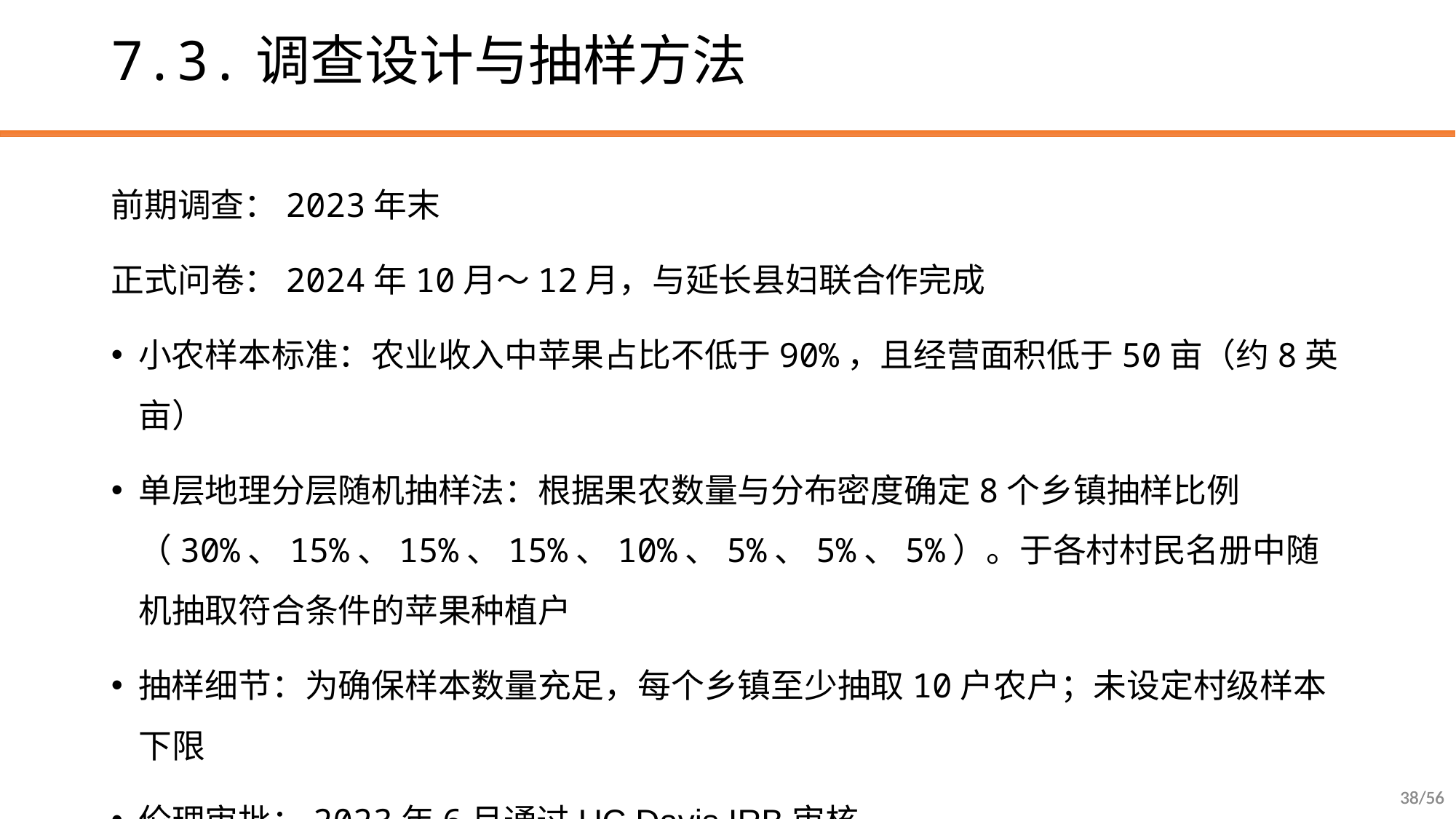

# 7.3.调查设计与抽样方法
前期调查：2023年末
正式问卷：2024年10月～12月，与延长县妇联合作完成
小农样本标准：农业收入中苹果占比不低于90%，且经营面积低于50亩（约8英亩）
单层地理分层随机抽样法：根据果农数量与分布密度确定8个乡镇抽样比例（30%、15%、15%、15%、10%、5%、5%、5%）。于各村村民名册中随机抽取符合条件的苹果种植户
抽样细节：为确保样本数量充足，每个乡镇至少抽取10户农户；未设定村级样本下限
伦理审批：2023年6月通过UC Davis IRB审核
38/56